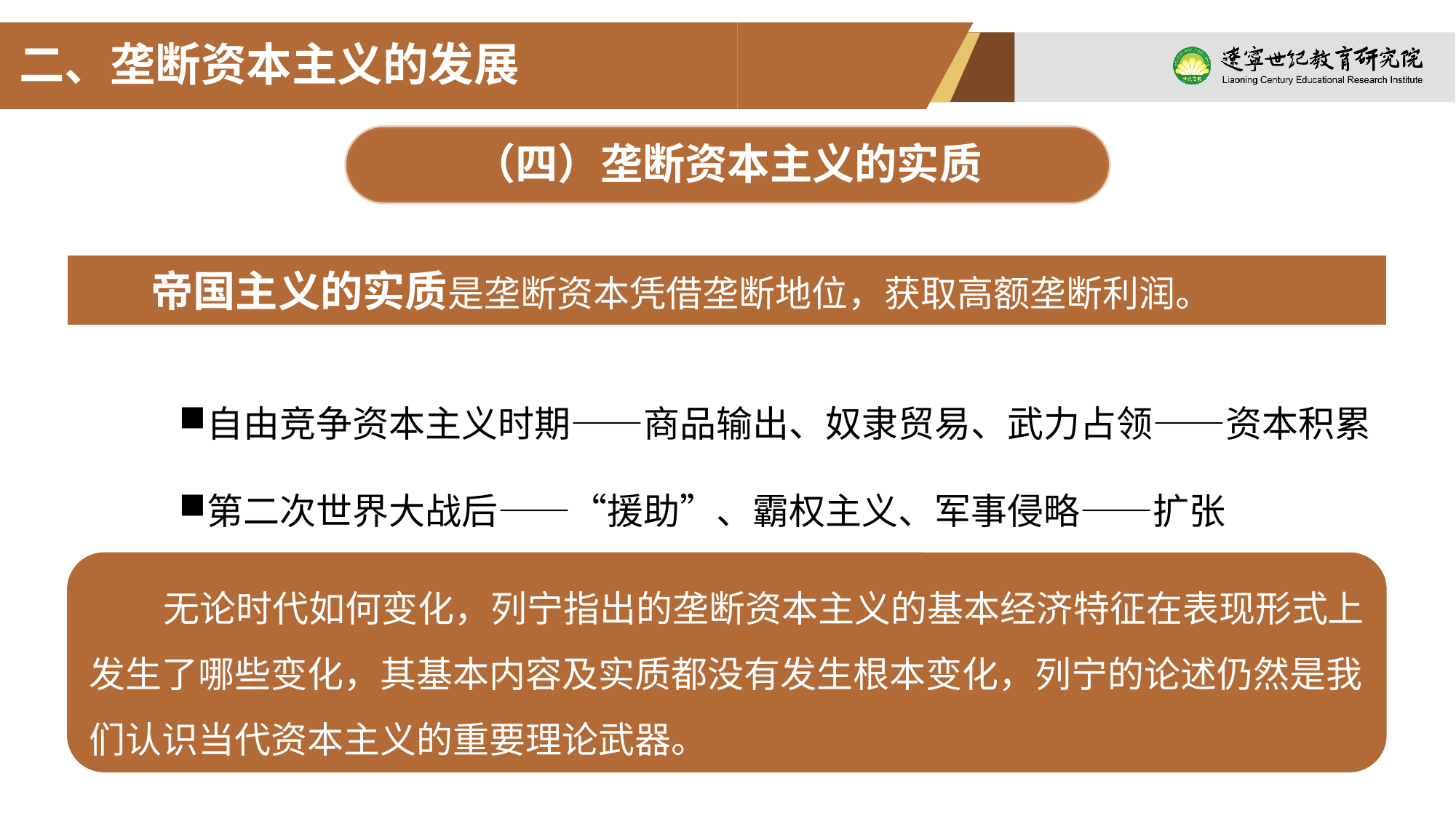

二、垄断资本主义的发展
（四）垄断资本主义的实质
帝国主义的实质是垄断资本凭借垄断地位，获取高额垄断利润。
自由竞争资本主义时期——商品输出、奴隶贸易、武力占领——资本积累
第二次世界大战后——“援助”、霸权主义、军事侵略——扩张
无论时代如何变化，列宁指出的垄断资本主义的基本经济特征在表现形式上发生了哪些变化，其基本内容及实质都没有发生根本变化，列宁的论述仍然是我们认识当代资本主义的重要理论武器。